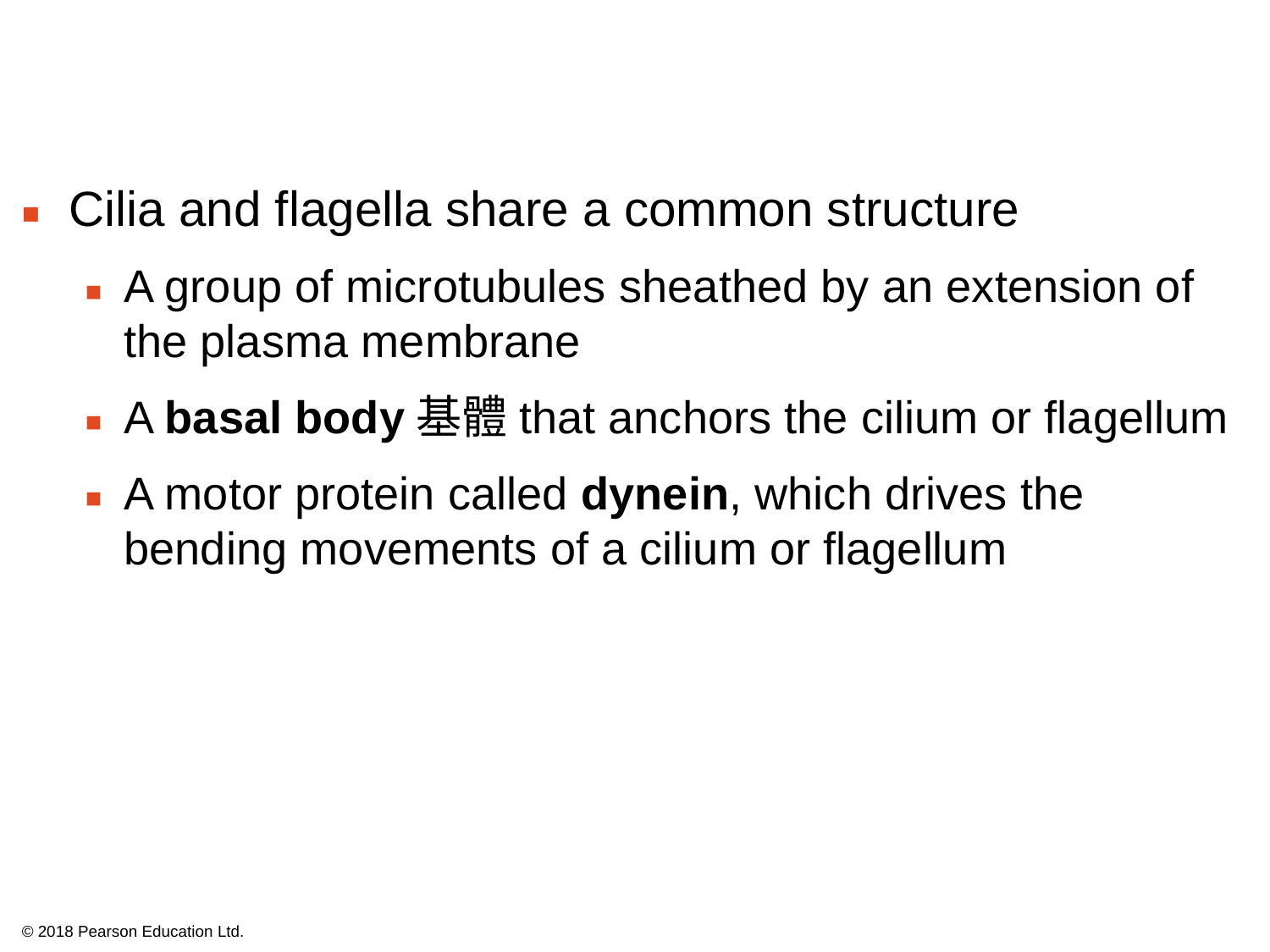

Cilia and flagella share a common structure
A group of microtubules sheathed by an extension of the plasma membrane
A basal body基體that anchors the cilium or flagellum
A motor protein called dynein, which drives the bending movements of a cilium or flagellum
© 2018 Pearson Education Ltd.